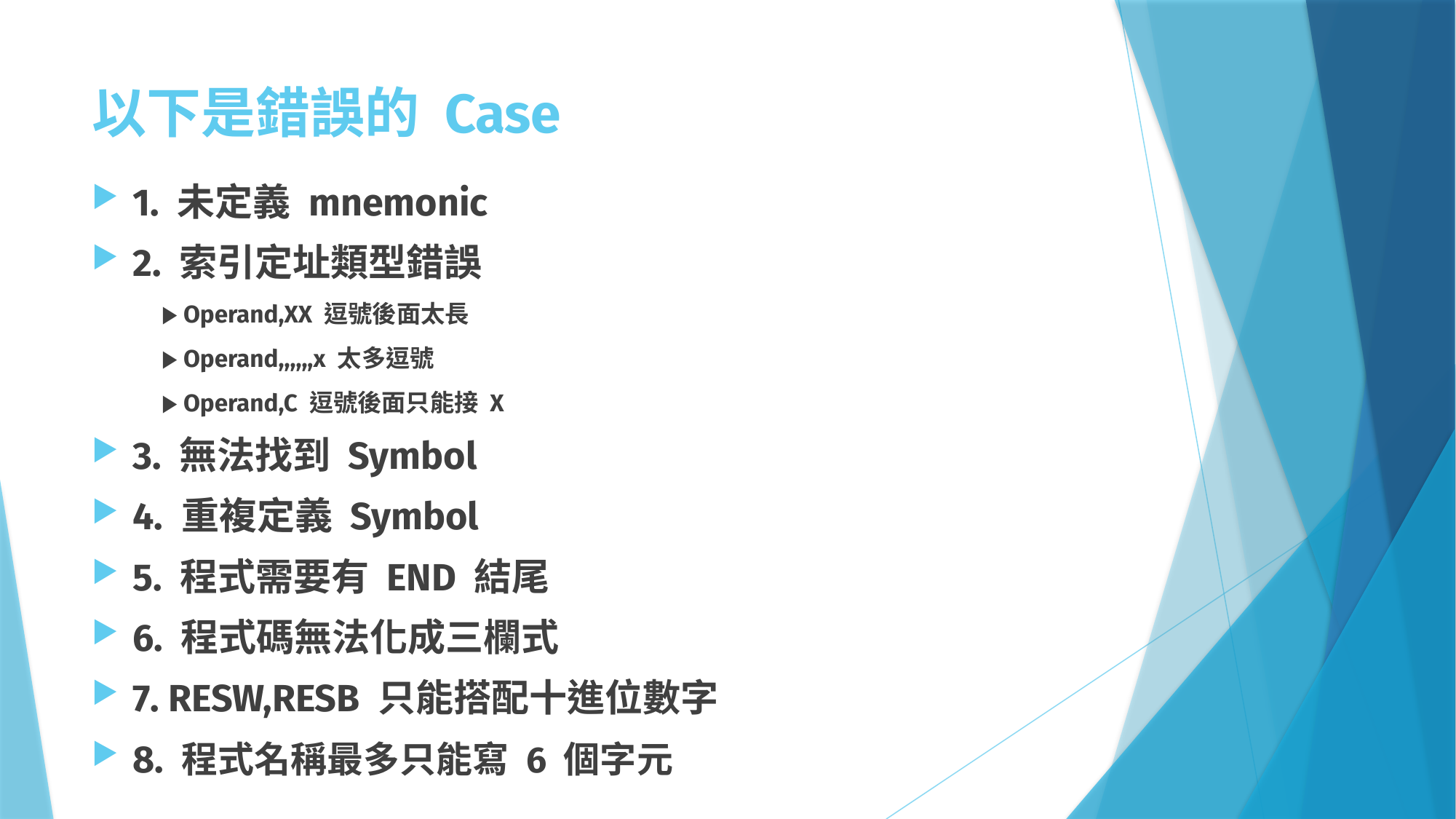

# 以下是錯誤的 Case
1. 未定義 mnemonic
2. 索引定址類型錯誤
            ▶ Operand,XX 逗號後面太長
            ▶ Operand,,,,,,x 太多逗號
            ▶ Operand,C 逗號後面只能接 X
3. 無法找到 Symbol
4. 重複定義 Symbol
5. 程式需要有 END 結尾
6. 程式碼無法化成三欄式
7. RESW,RESB 只能搭配十進位數字
8. 程式名稱最多只能寫 6 個字元